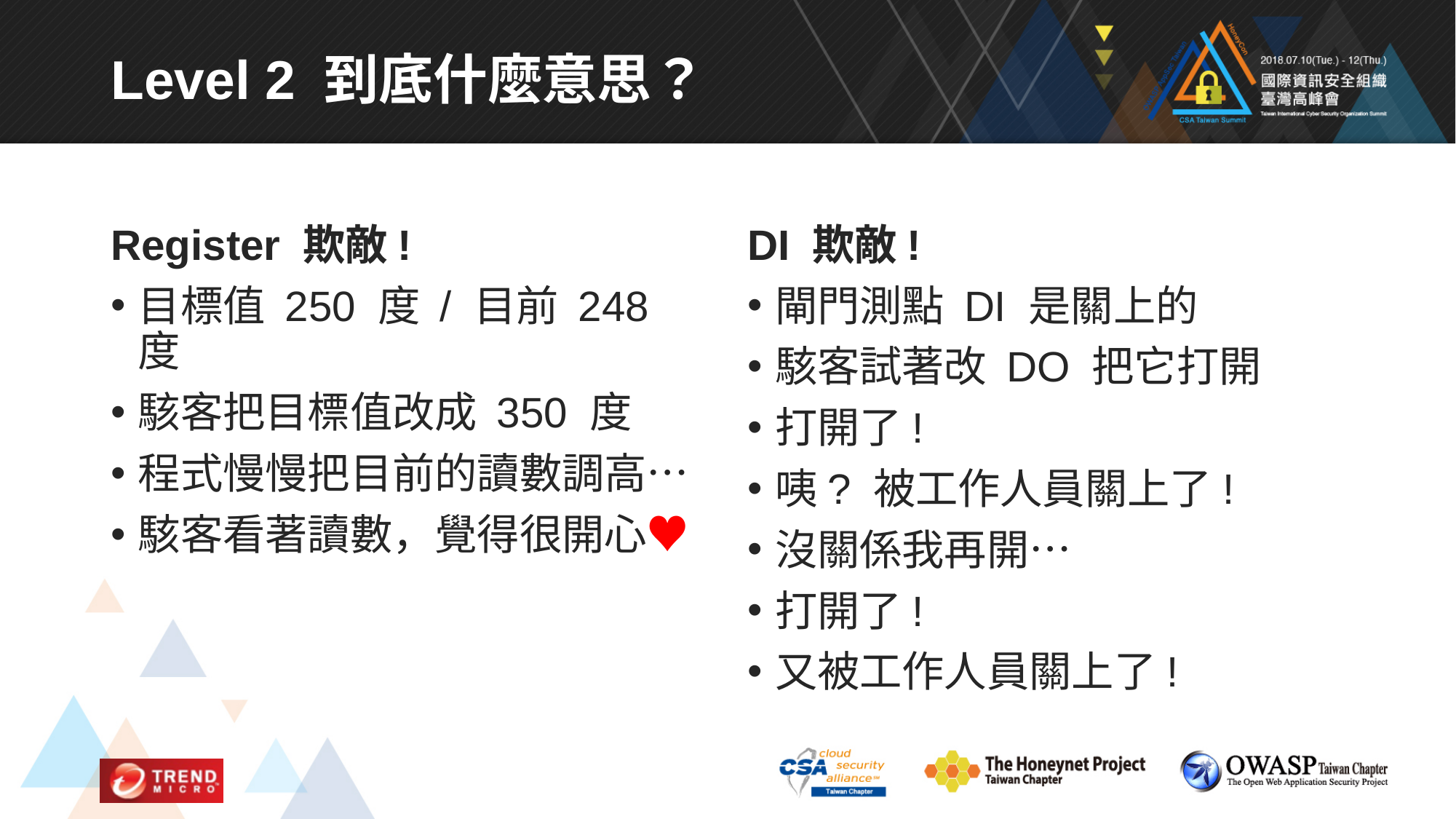

# Level 2 到底什麼意思？
Register 欺敵!
目標值 250 度 / 目前 248 度
駭客把目標值改成 350 度
程式慢慢把目前的讀數調高…
駭客看著讀數，覺得很開心♥️
DI 欺敵!
閘門測點 DI 是關上的
駭客試著改 DO 把它打開
打開了!
咦? 被工作人員關上了!
沒關係我再開…
打開了!
又被工作人員關上了!